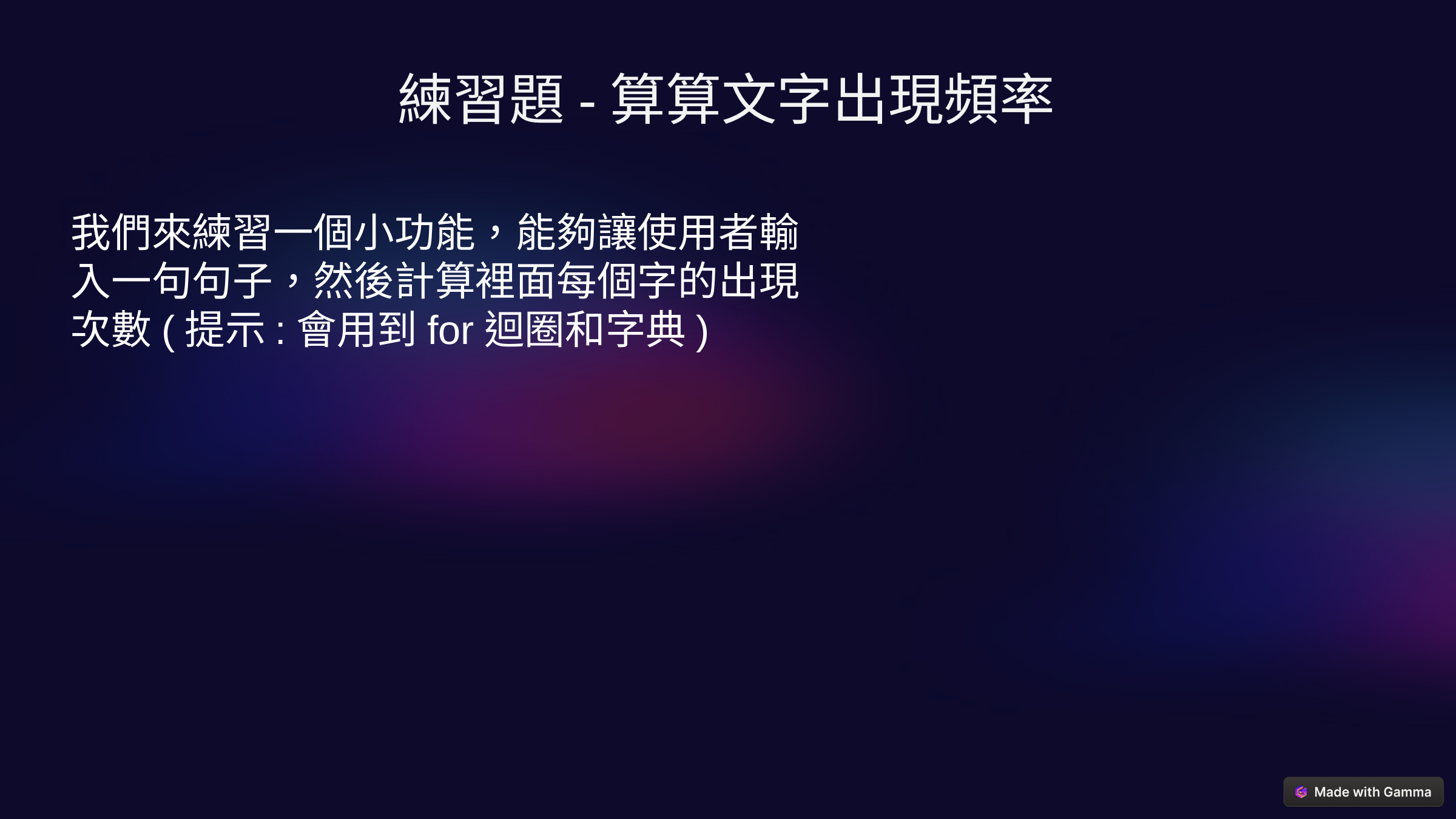

練習題-算算文字出現頻率
我們來練習一個小功能，能夠讓使用者輸入一句句子，然後計算裡面每個字的出現次數(提示:會用到for迴圈和字典)